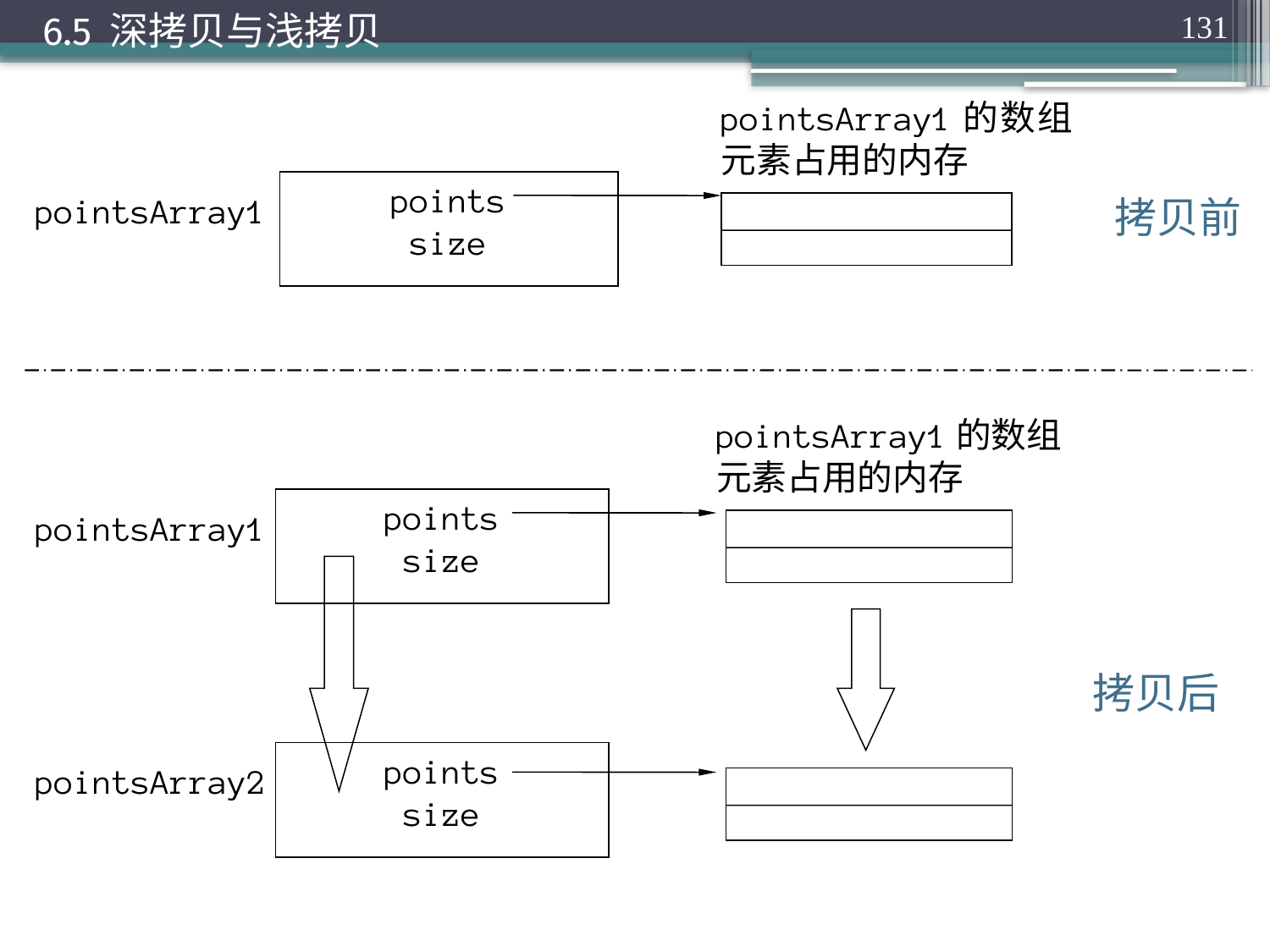

6.5 深拷贝与浅拷贝
131
pointsArray1的数组元素占用的内存
points
size

pointsArray1

拷贝前

pointsArray1的数组元素占用的内存

points
size

pointsArray1

points
size

pointsArray2

拷贝后